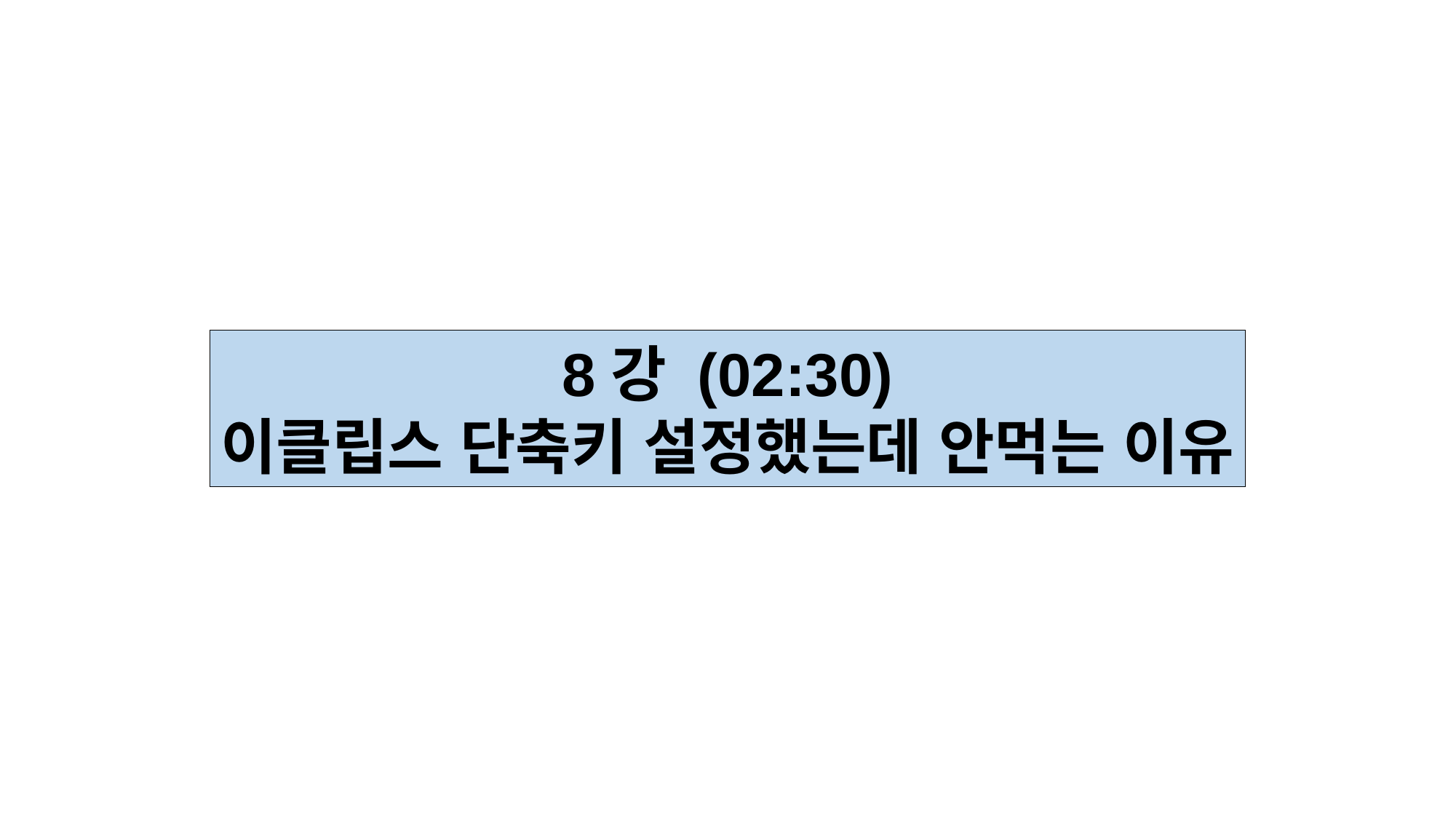

8강 (02:30)
이클립스 단축키 설정했는데 안먹는 이유